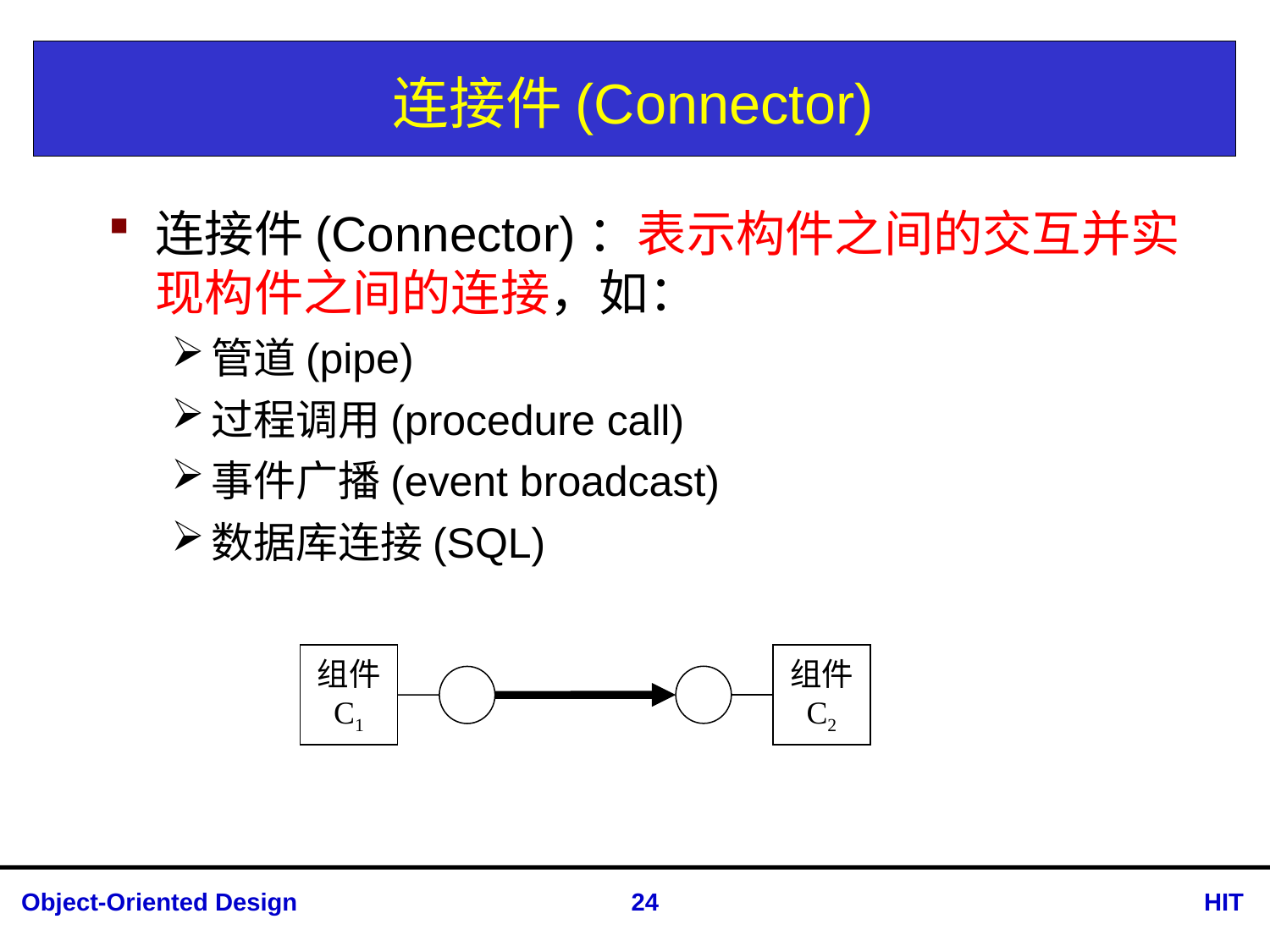

# 连接件(Connector)
连接件(Connector)：表示构件之间的交互并实现构件之间的连接，如：
管道(pipe)
过程调用(procedure call)
事件广播(event broadcast)
数据库连接(SQL)

组件
C2

组件
C1